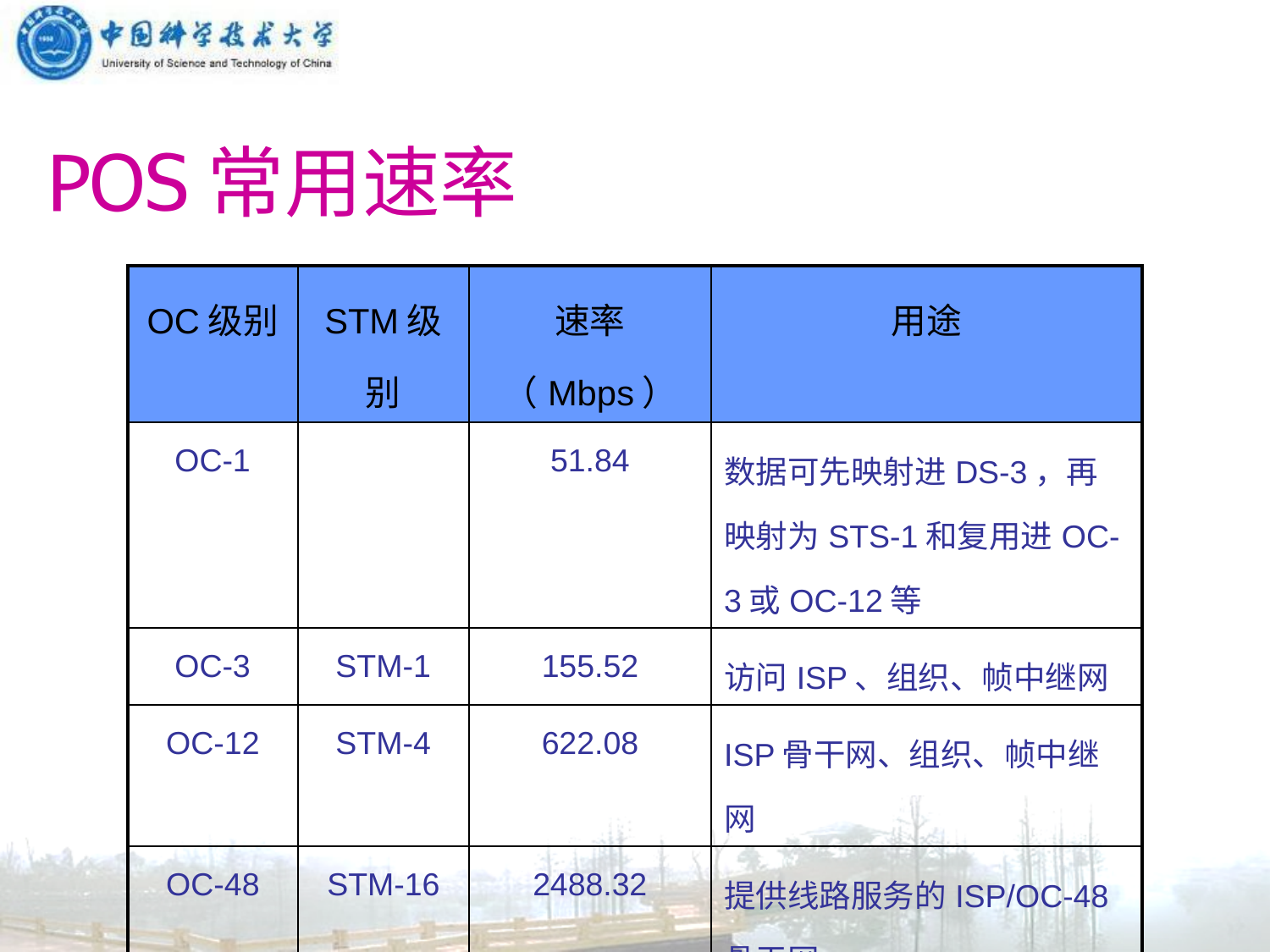

# POS常用速率
| OC级别 | STM级别 | 速率（Mbps） | 用途 |
| --- | --- | --- | --- |
| OC-1 |  | 51.84 | 数据可先映射进DS-3，再映射为STS-1和复用进OC-3或OC-12等 |
| OC-3 | STM-1 | 155.52 | 访问ISP、组织、帧中继网 |
| OC-12 | STM-4 | 622.08 | ISP骨干网、组织、帧中继网 |
| OC-48 | STM-16 | 2488.32 | 提供线路服务的ISP/OC-48骨干网 |
| OC-192 | STM-64 | 9953.28 | 将来的发展方向 |